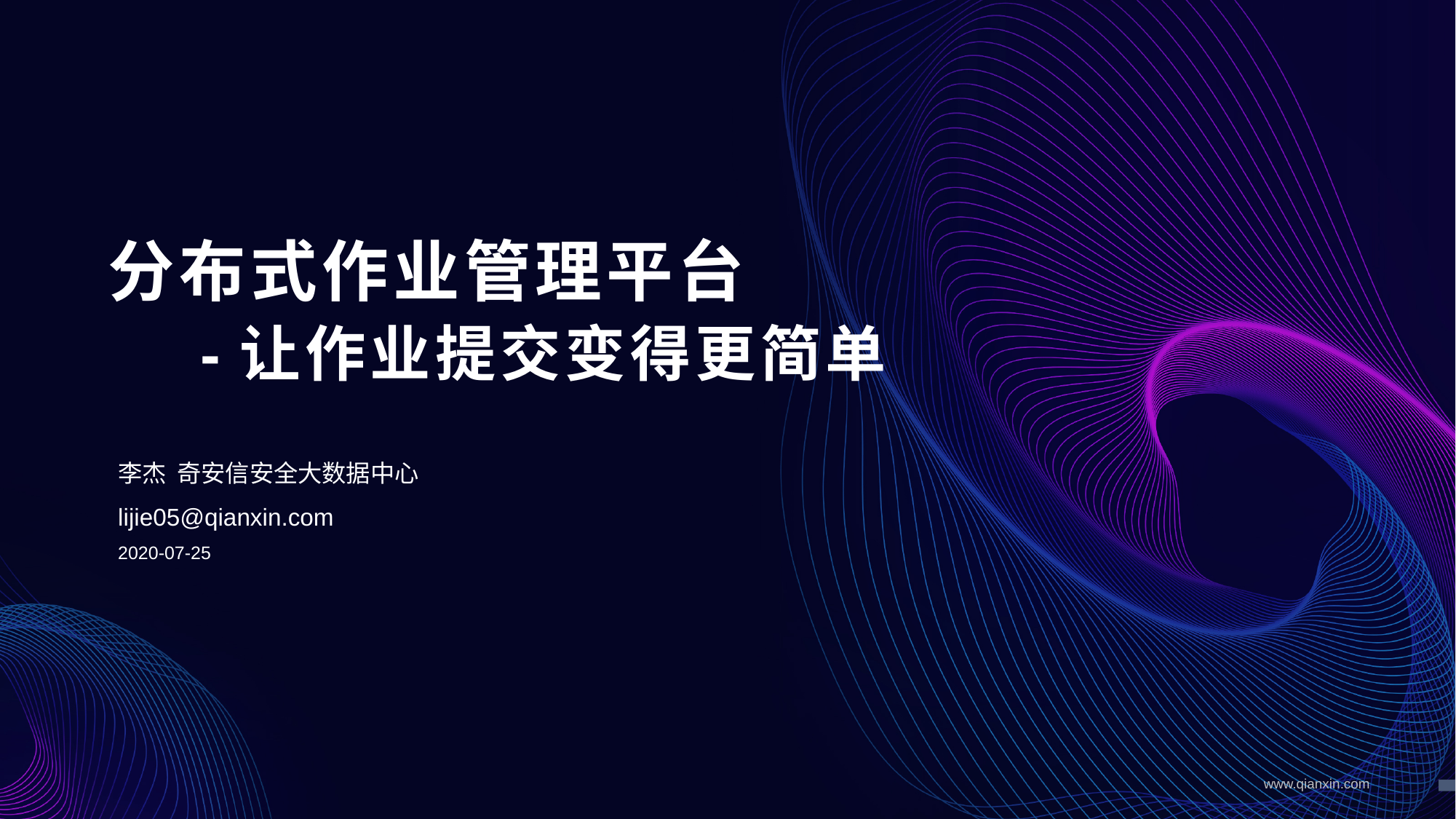

分布式作业管理平台
    -让作业提交变得更简单
李杰  奇安信安全大数据中心
lijie05@qianxin.com
2020-07-25
www.qianxin.com